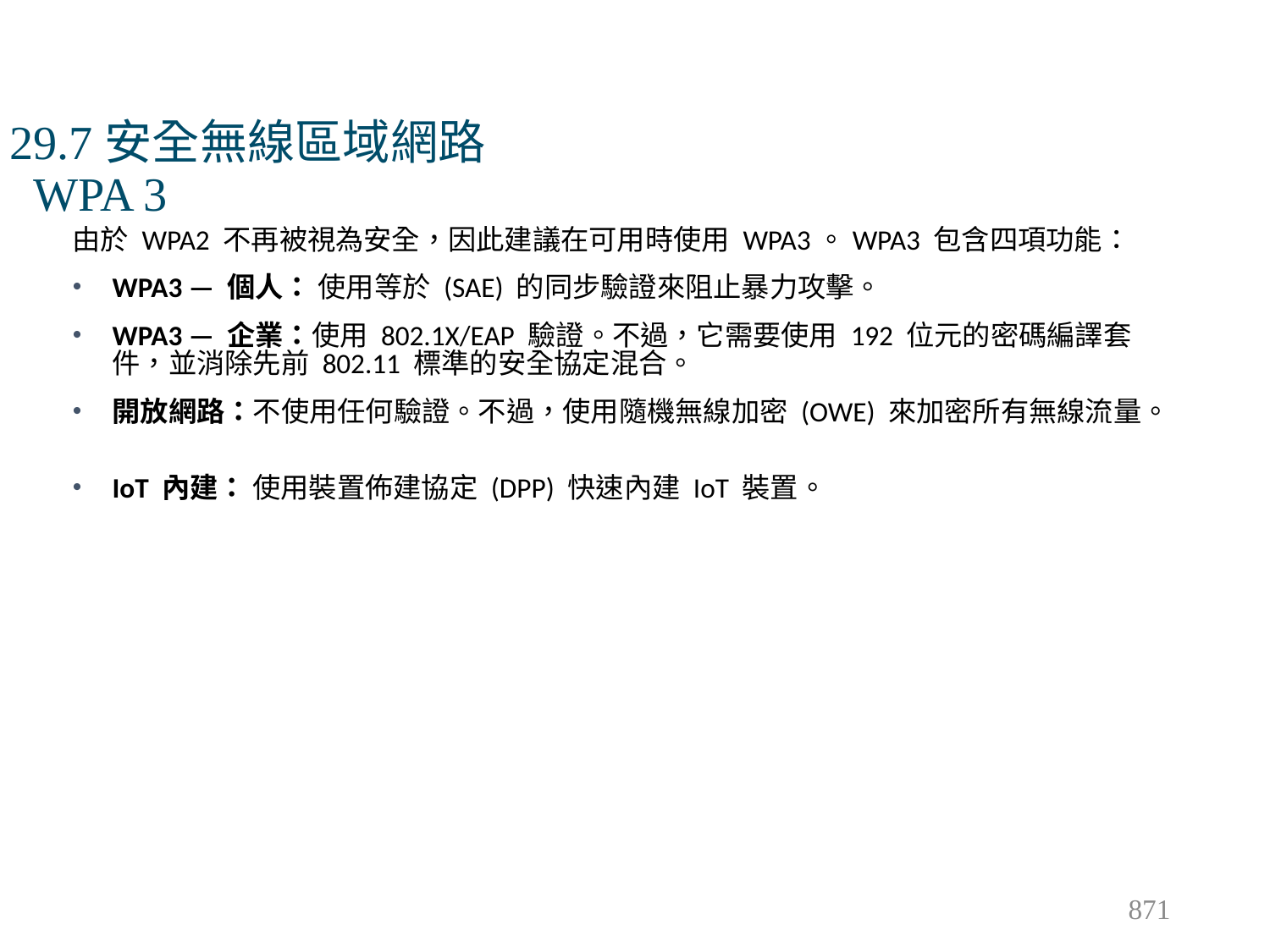

# 29.7安全無線區域網路 WPA 3
由於 WPA2 不再被視為安全，因此建議在可用時使用 WPA3。WPA3 包含四項功能：
WPA3 — 個人： 使用等於 (SAE) 的同步驗證來阻止暴力攻擊。
WPA3 — 企業：使用 802.1X/EAP 驗證。不過，它需要使用 192 位元的密碼編譯套件，並消除先前 802.11 標準的安全協定混合。
開放網路：不使用任何驗證。不過，使用隨機無線加密 (OWE) 來加密所有無線流量。
IoT 內建： 使用裝置佈建協定 (DPP) 快速內建 IoT 裝置。
871